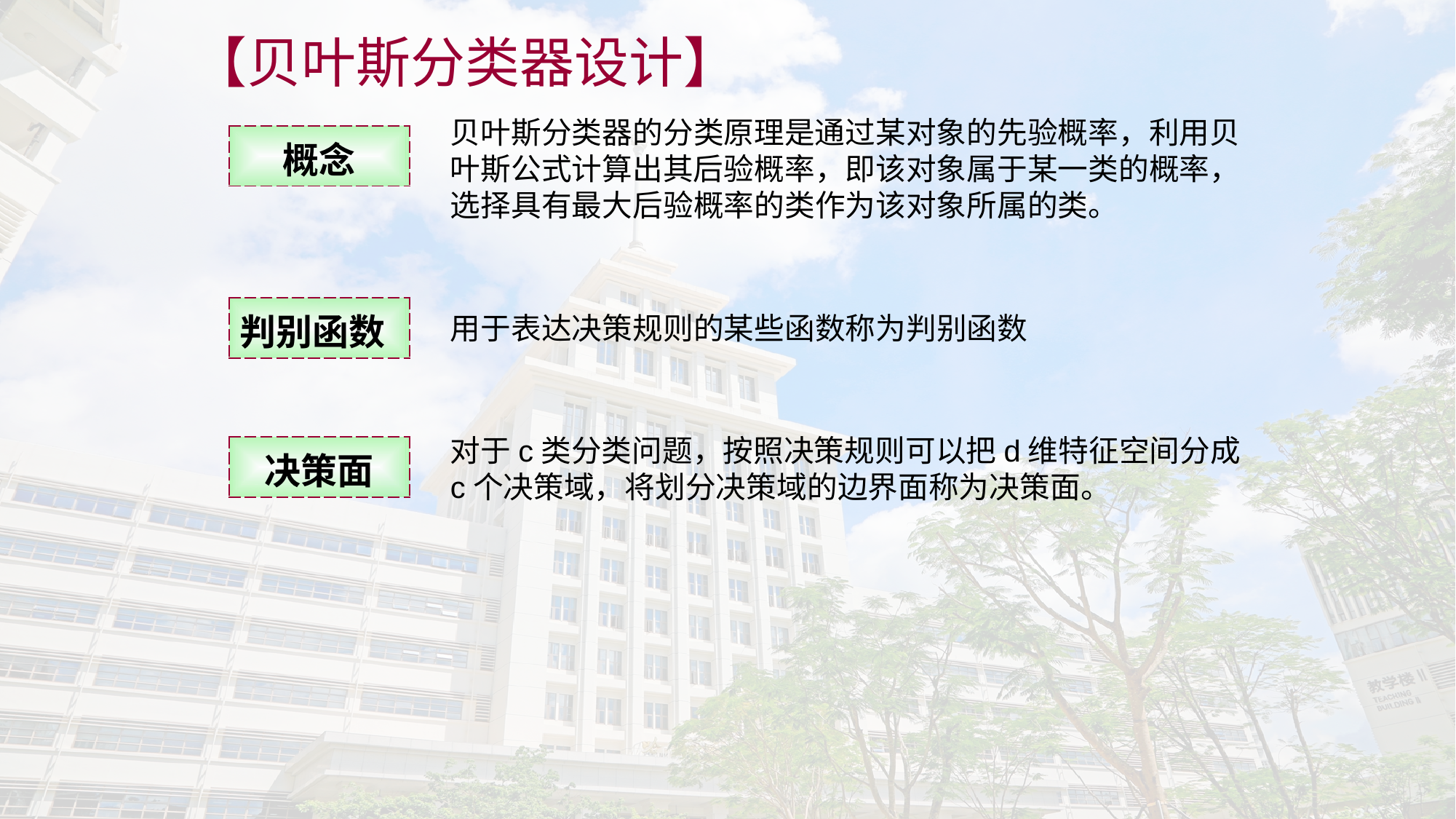

【贝叶斯分类器设计】
贝叶斯分类器的分类原理是通过某对象的先验概率，利用贝叶斯公式计算出其后验概率，即该对象属于某一类的概率，选择具有最大后验概率的类作为该对象所属的类。
| 概念 |
| --- |
| 判别函数 |
| --- |
用于表达决策规则的某些函数称为判别函数
对于c类分类问题，按照决策规则可以把d维特征空间分成c个决策域，将划分决策域的边界面称为决策面。
| 决策面 |
| --- |